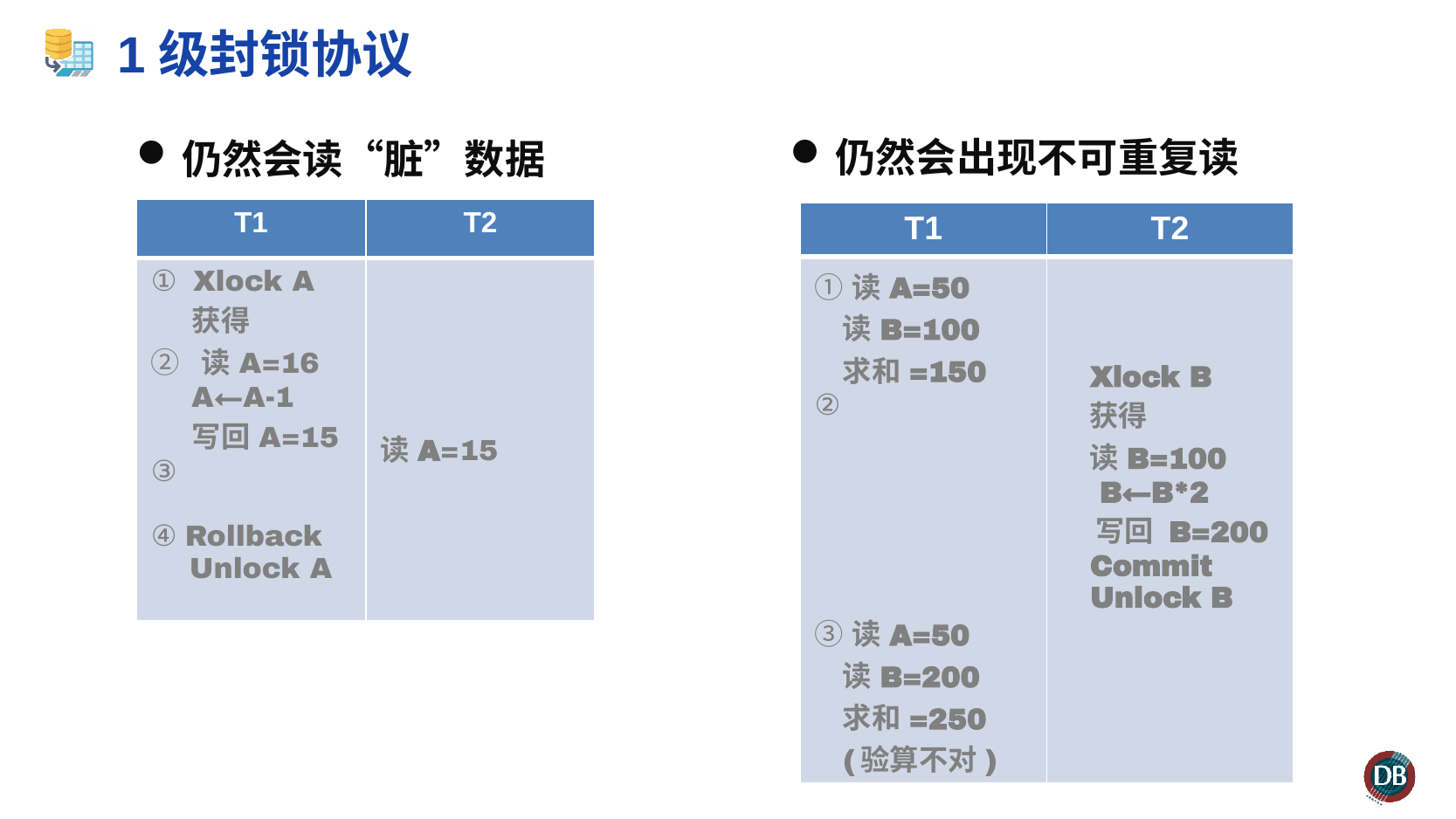

# 1级封锁协议
仍然会出现不可重复读
仍然会读“脏”数据
| T1 | T2 |
| --- | --- |
| ①  Xlock A 获得 ②  读A=16   A←A-1 写回A=15 ③   ④ Rollback Unlock A | 读A=15 |
| T1 | T2 |
| --- | --- |
| ①读A=50 读B=100 求和=150 ② ③读A=50 读B=200 求和=250 (验算不对) | Xlock B 获得  读B=100 B←B\*2 写回 B=200 Commit Unlock B |